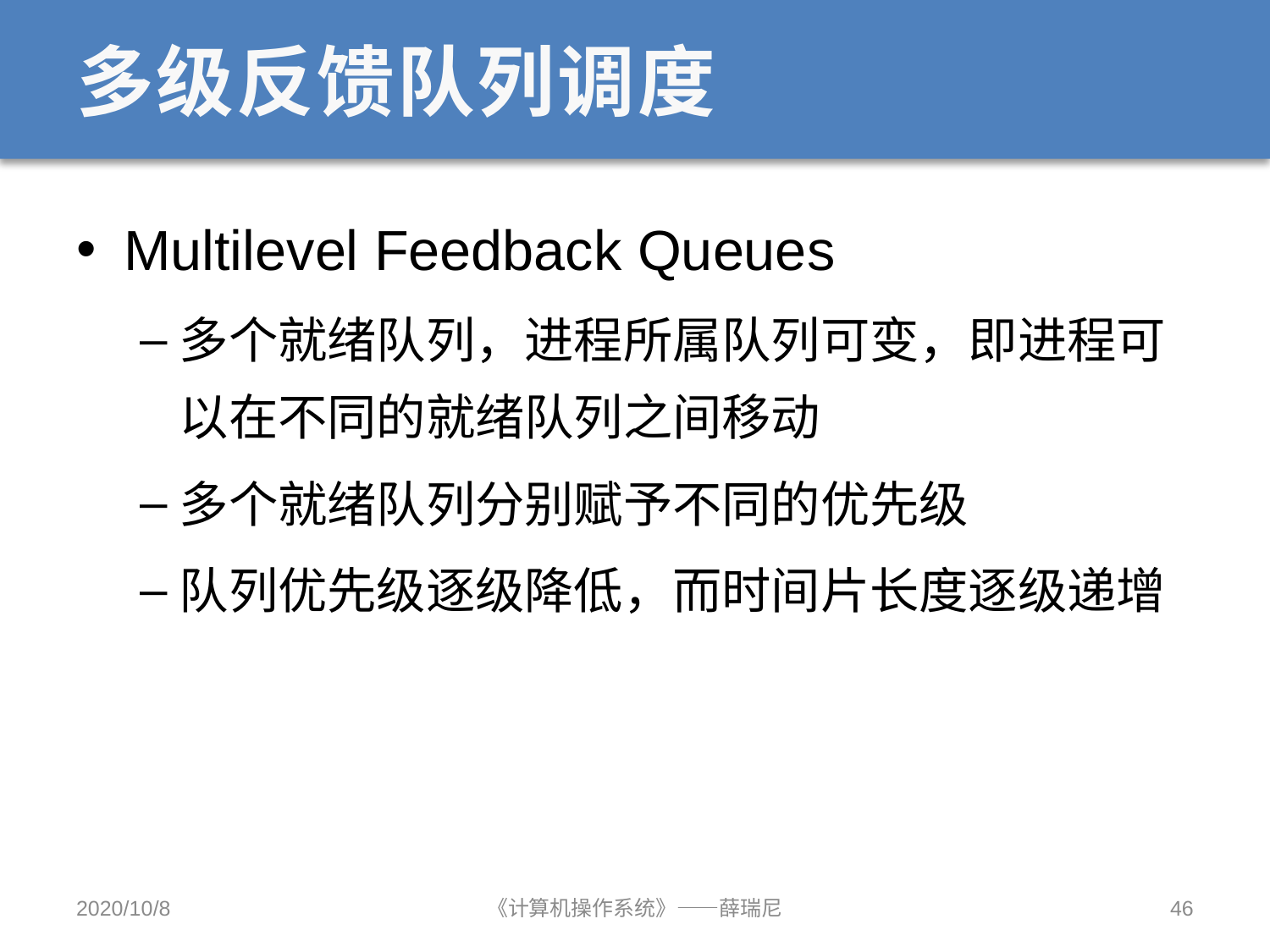

# 多级反馈队列调度
Multilevel Feedback Queues
多个就绪队列，进程所属队列可变，即进程可以在不同的就绪队列之间移动
多个就绪队列分别赋予不同的优先级
队列优先级逐级降低，而时间片长度逐级递增

2020/10/8
《计算机操作系统》——薛瑞尼
46